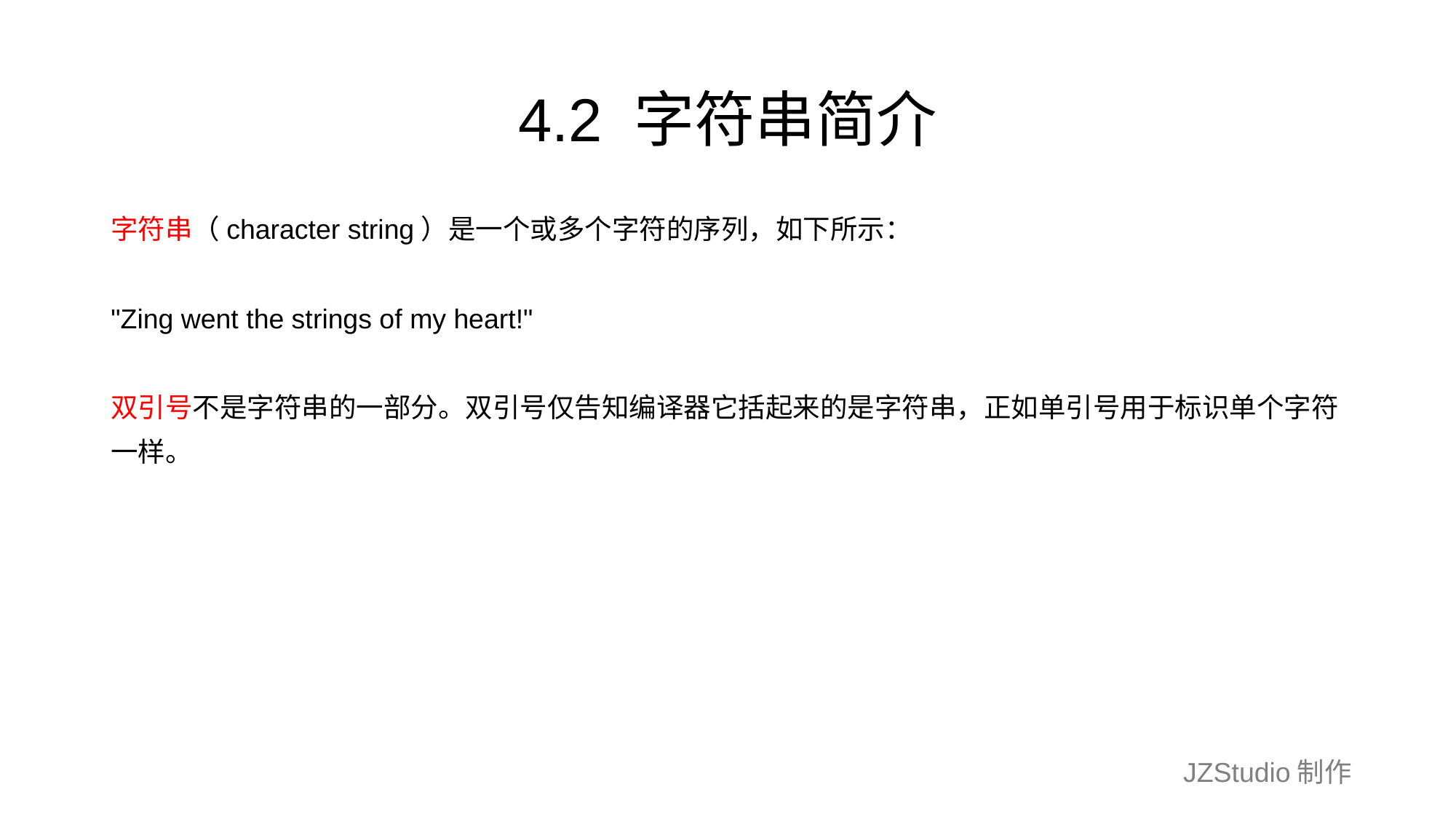

# 4.2 字符串简介
字符串（character string）是一个或多个字符的序列，如下所示：

"Zing went the strings of my heart!"

双引号不是字符串的一部分。双引号仅告知编译器它括起来的是字符串，正如单引号用于标识单个字符
一样。